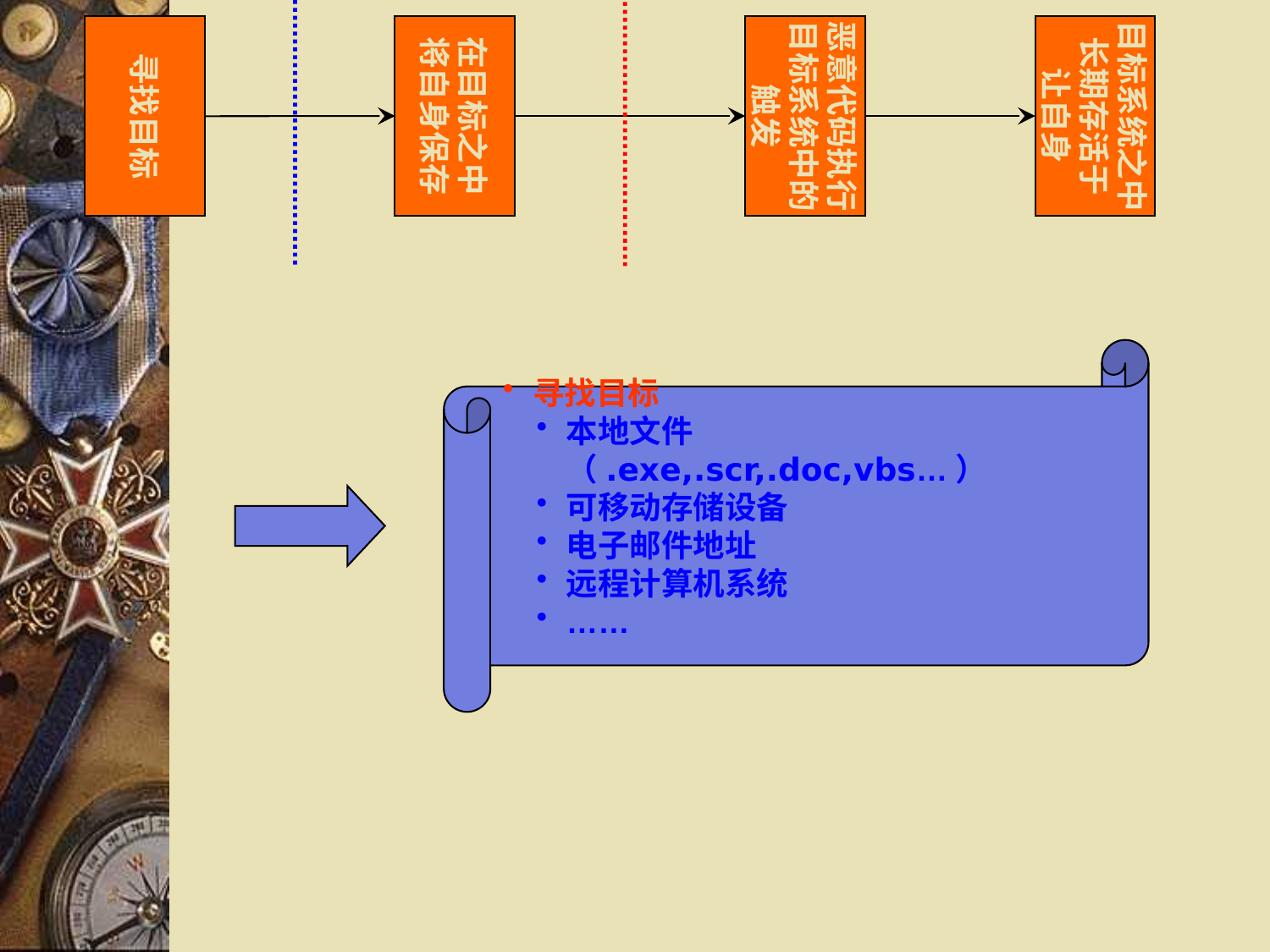

寻找目标
在目标之中
将自身保存
在目标之中
将自身保存
恶意代码执行
目标系统中的
触发
恶意代码执行
目标系统中的
触发
目标系统之中
长期存活于
让自身
目标系统之中
长期存活于
让自身
寻找目标
寻找目标
本地文件（.exe,.scr,.doc,vbs…）
可移动存储设备
电子邮件地址
远程计算机系统
……